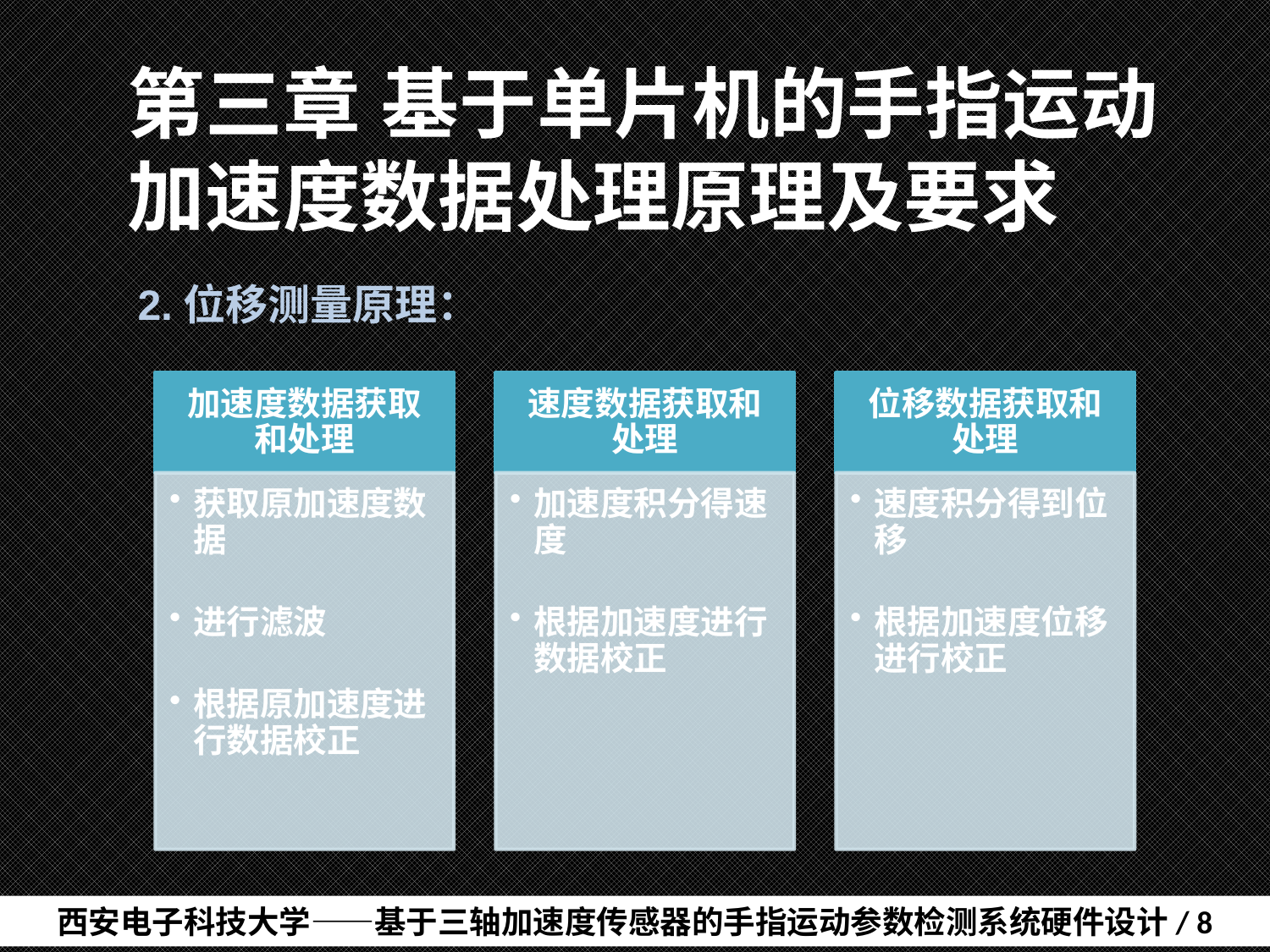

# 第三章	基于单片机的手指运动加速度数据处理原理及要求
2.位移测量原理：

加速度数据获取和处理
获取原加速度数据

进行滤波

根据原加速度进行数据校正

速度数据获取和处理
加速度积分得速度

根据加速度进行数据校正
位移数据获取和处理
速度积分得到位移

根据加速度位移进行校正
西安电子科技大学——基于三轴加速度传感器的手指运动参数检测系统硬件设计/ 8